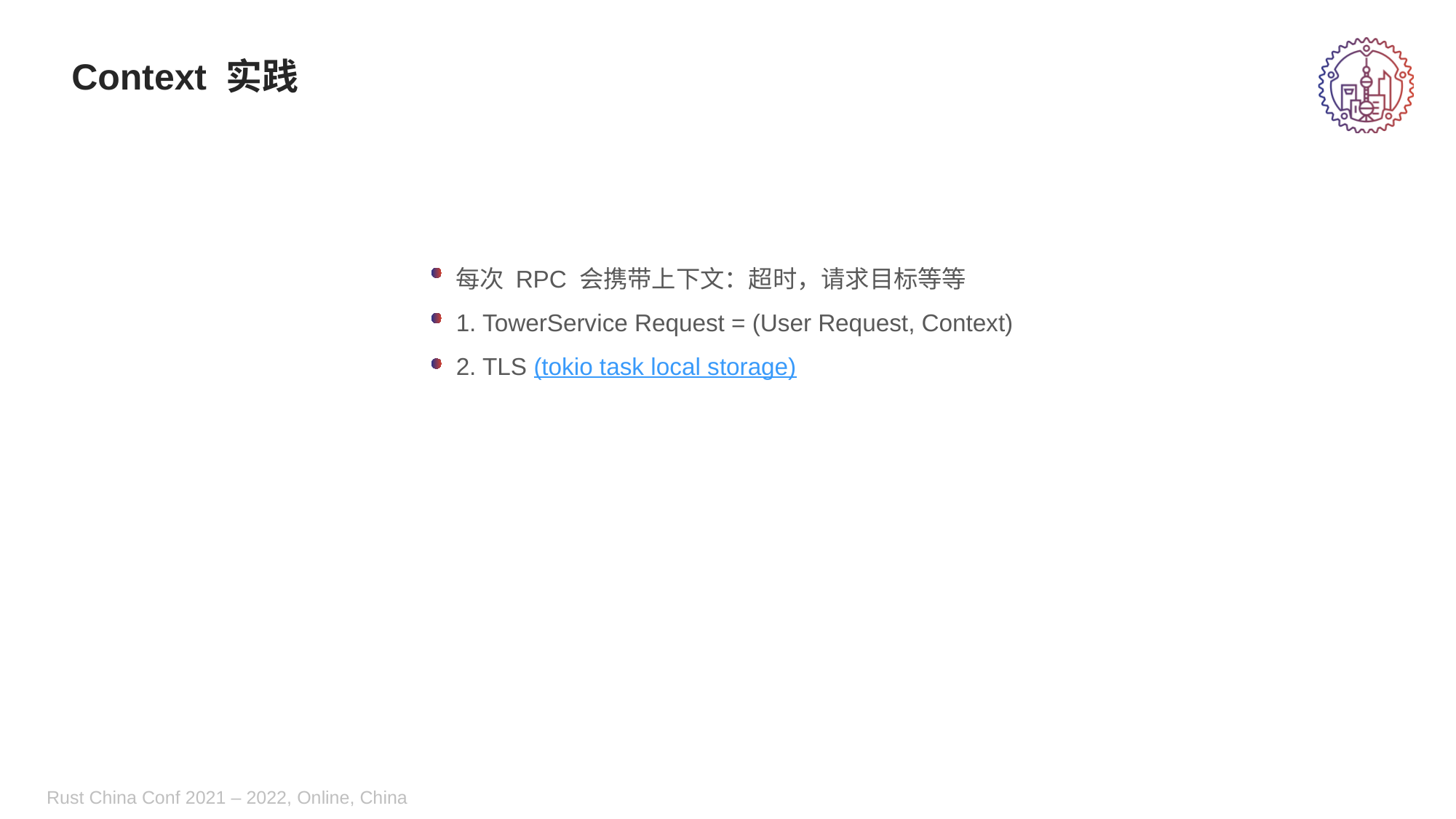

Context 实践
每次 RPC 会携带上下文：超时，请求目标等等
1. TowerService Request = (User Request, Context)
2. TLS (tokio task local storage)